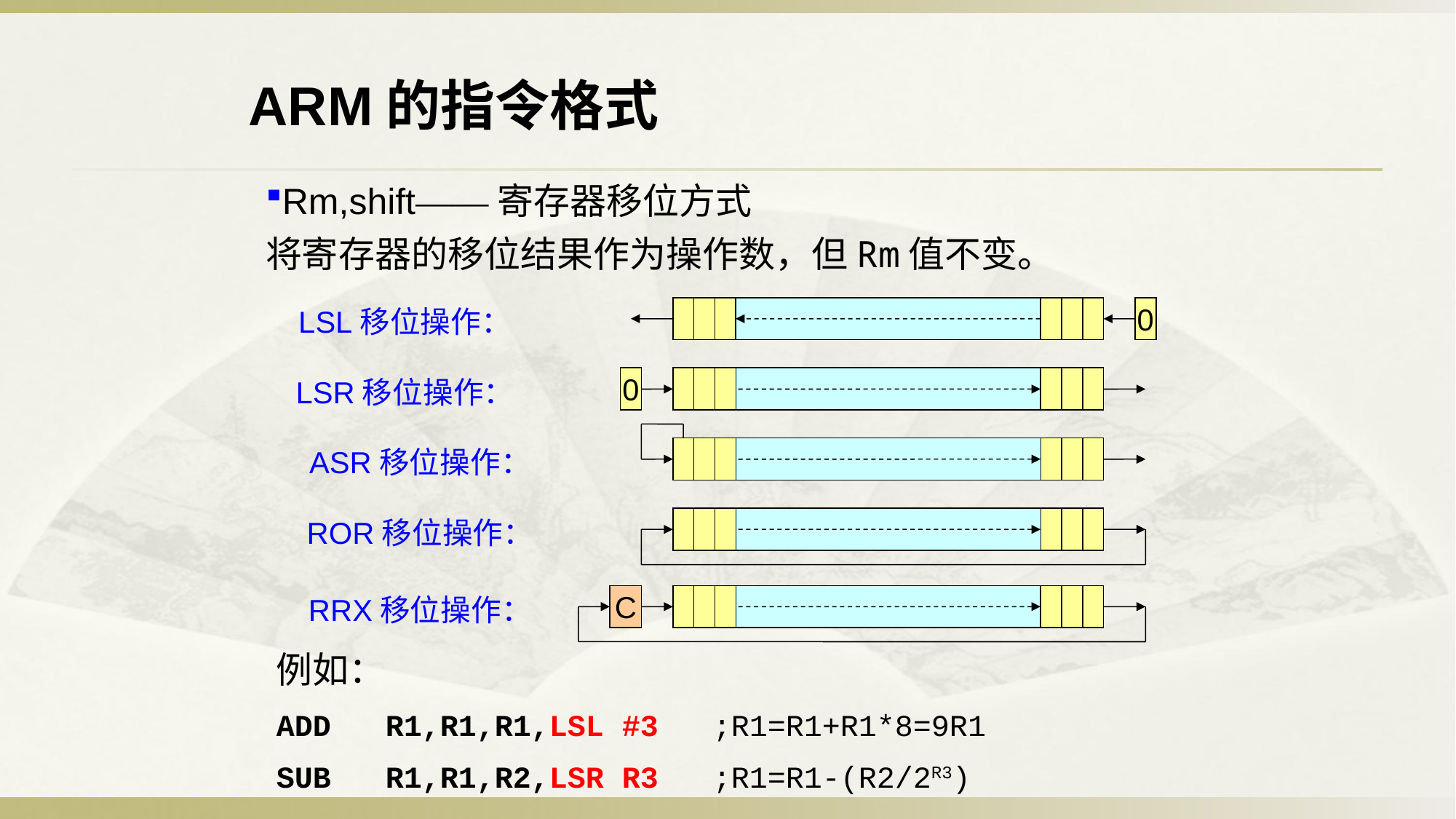

ARM的指令格式
Rm,shift——寄存器移位方式
将寄存器的移位结果作为操作数，但Rm值不变。
LSL移位操作：

0

LSR移位操作：
0

ASR移位操作：
ROR移位操作：

RRX移位操作：
C

例如：
ADD	R1,R1,R1,LSL #3	;R1=R1+R1*8=9R1
SUB	R1,R1,R2,LSR R3	;R1=R1-(R2/2R3)